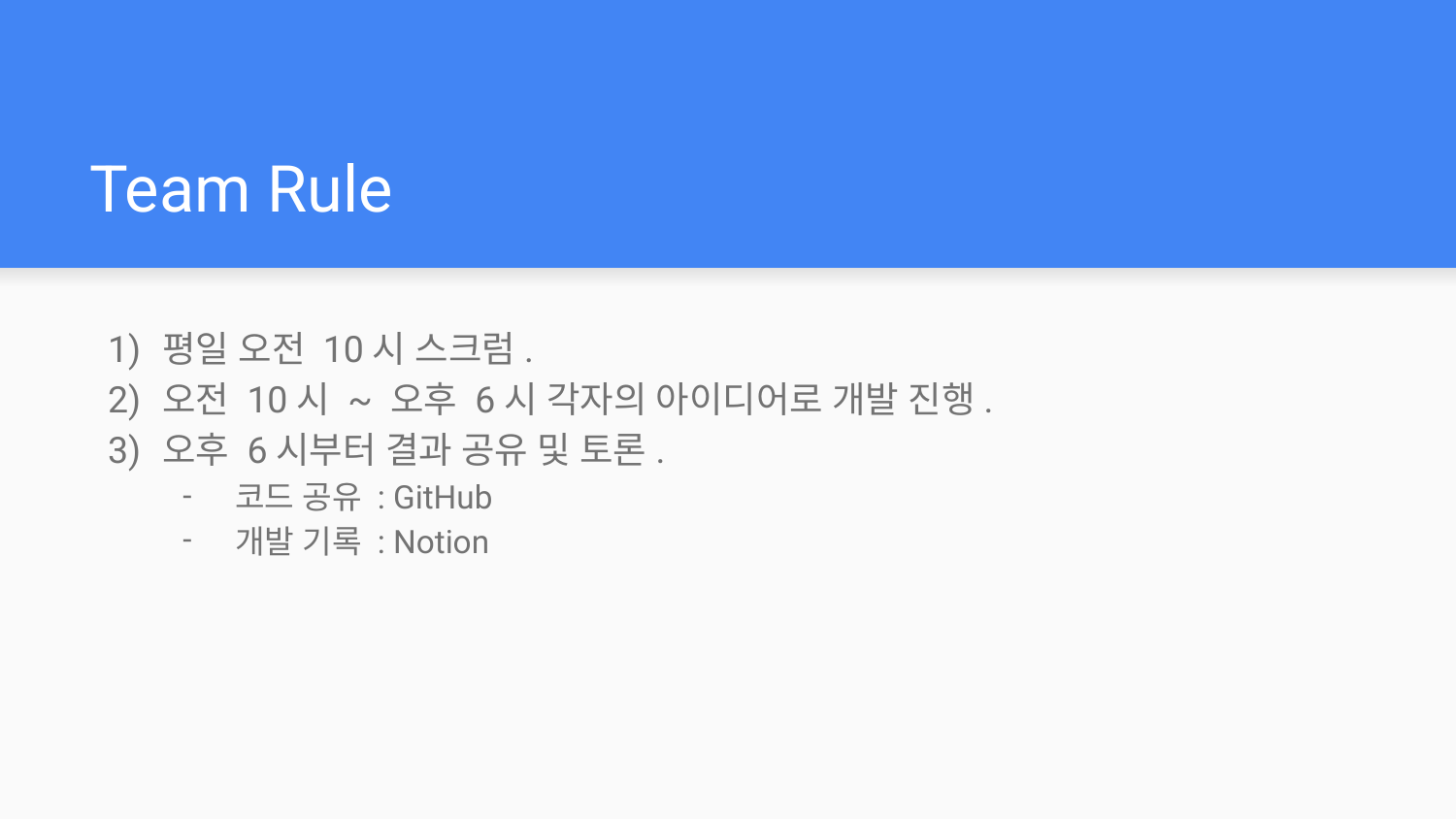

# Team Rule
평일 오전 10시 스크럼.
오전 10시 ~ 오후 6시 각자의 아이디어로 개발 진행.
오후 6시부터 결과 공유 및 토론.
코드 공유 : GitHub
개발 기록 : Notion